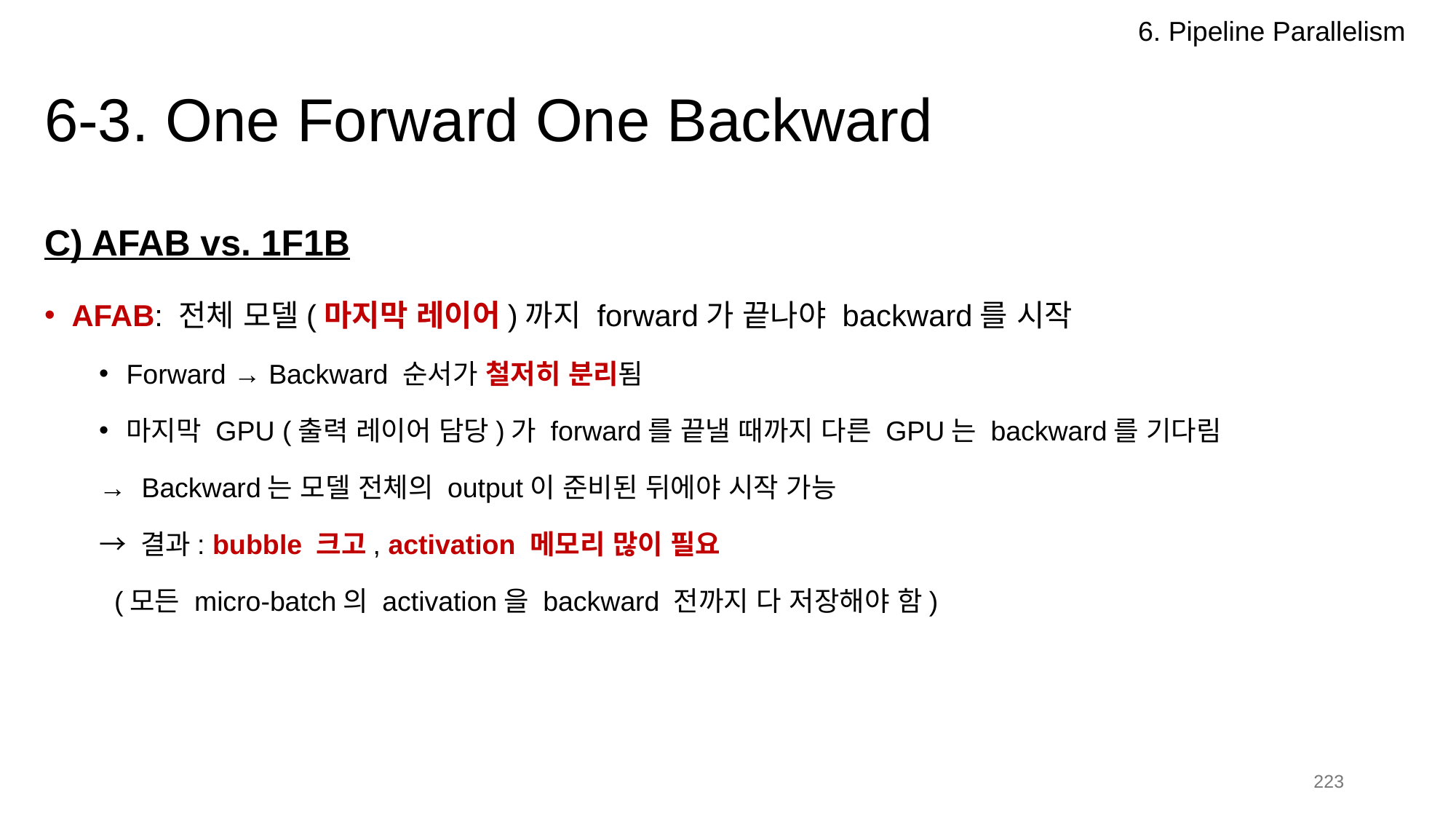

6. Pipeline Parallelism
# 6-3. One Forward One Backward
C) AFAB vs. 1F1B
AFAB: 전체 모델(마지막 레이어)까지 forward가 끝나야 backward를 시작
Forward → Backward 순서가 철저히 분리됨
마지막 GPU (출력 레이어 담당)가 forward를 끝낼 때까지 다른 GPU는 backward를 기다림
→  Backward는 모델 전체의 output이 준비된 뒤에야 시작 가능
→ 결과: bubble 크고, activation 메모리 많이 필요
  (모든 micro-batch의 activation을 backward 전까지 다 저장해야 함)

223